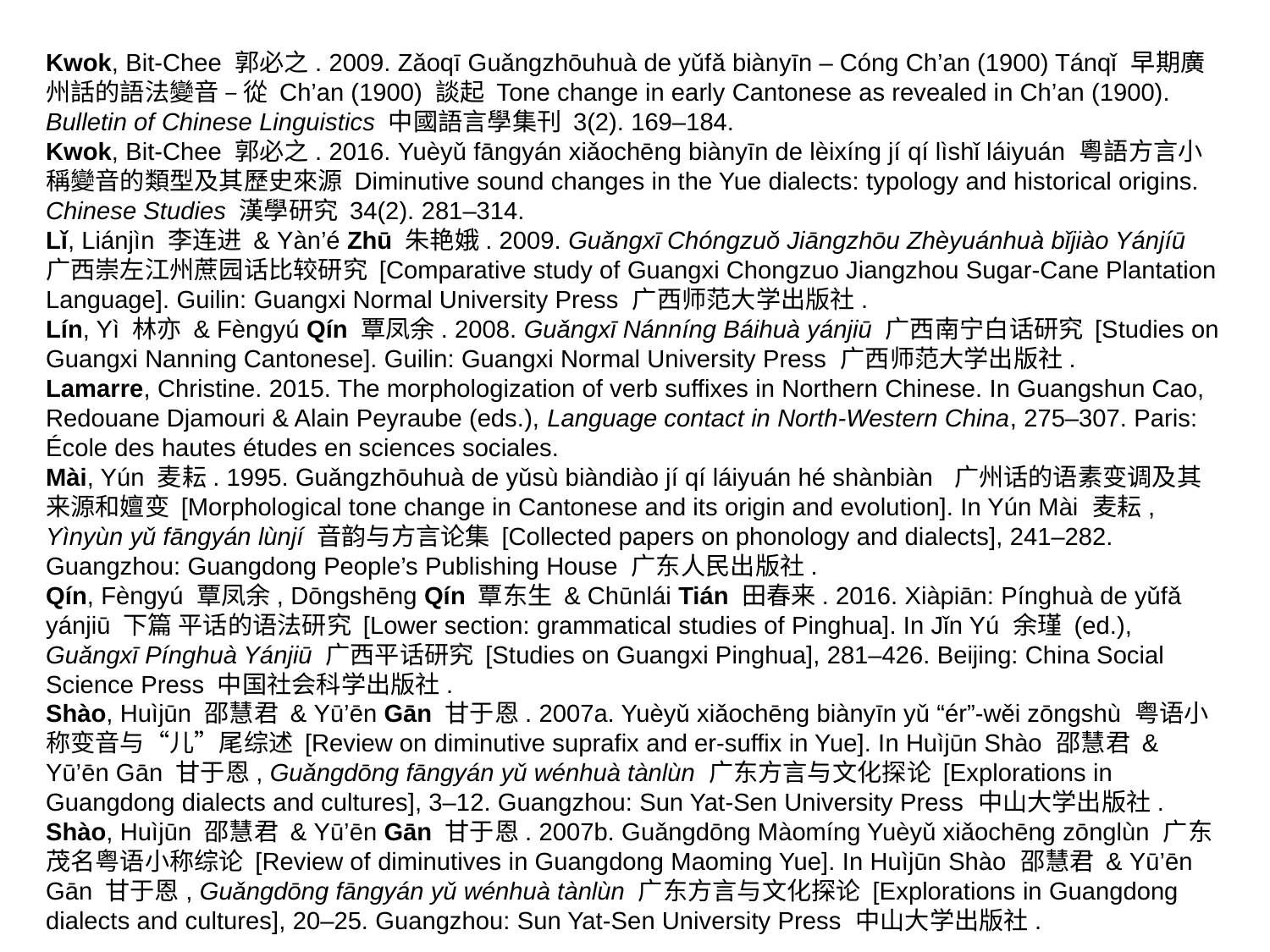

Kwok, Bit-Chee 郭必之. 2009. Zǎoqī Guǎngzhōuhuà de yǔfǎ biànyīn – Cóng Ch’an (1900) Tánqǐ 早期廣州話的語法變音 – 從 Ch’an (1900) 談起 Tone change in early Cantonese as revealed in Ch’an (1900). Bulletin of Chinese Linguistics 中國語言學集刊 3(2). 169–184.
Kwok, Bit-Chee 郭必之. 2016. Yuèyǔ fāngyán xiǎochēng biànyīn de lèixíng jí qí lìshǐ láiyuán 粵語方言小稱變音的類型及其歷史來源 Diminutive sound changes in the Yue dialects: typology and historical origins. Chinese Studies 漢學研究 34(2). 281–314.
Lǐ, Liánjìn 李连进 & Yàn’é Zhū 朱艳娥. 2009. Guǎngxī Chóngzuǒ Jiāngzhōu Zhèyuánhuà bǐjiào Yánjíū 广西崇左江州蔗园话比较研究 [Comparative study of Guangxi Chongzuo Jiangzhou Sugar-Cane Plantation Language]. Guilin: Guangxi Normal University Press 广西师范大学出版社.
Lín, Yì 林亦 & Fèngyú Qín 覃凤余. 2008. Guǎngxī Nánníng Báihuà yánjiū 广西南宁白话研究 [Studies on Guangxi Nanning Cantonese]. Guilin: Guangxi Normal University Press 广西师范大学出版社.
Lamarre, Christine. 2015. The morphologization of verb suffixes in Northern Chinese. In Guangshun Cao, Redouane Djamouri & Alain Peyraube (eds.), Language contact in North-Western China, 275–307. Paris: École des hautes études en sciences sociales.
Mài, Yún 麦耘. 1995. Guǎngzhōuhuà de yǔsù biàndiào jí qí láiyuán hé shànbiàn  广州话的语素变调及其来源和嬗变 [Morphological tone change in Cantonese and its origin and evolution]. In Yún Mài 麦耘, Yìnyùn yǔ fāngyán lùnjí 音韵与方言论集 [Collected papers on phonology and dialects], 241–282. Guangzhou: Guangdong People’s Publishing House 广东人民出版社.
Qín, Fèngyú 覃凤余, Dōngshēng Qín 覃东生 & Chūnlái Tián 田春来. 2016. Xiàpiān: Pínghuà de yǔfǎ yánjiū 下篇 平话的语法研究 [Lower section: grammatical studies of Pinghua]. In Jǐn Yú 余瑾 (ed.), Guǎngxī Pínghuà Yánjiū 广西平话研究 [Studies on Guangxi Pinghua], 281–426. Beijing: China Social Science Press 中国社会科学出版社.
Shào, Huìjūn 邵慧君 & Yū’ēn Gān 甘于恩. 2007a. Yuèyǔ xiǎochēng biànyīn yǔ “ér”-wěi zōngshù 粤语小称变音与“儿”尾综述 [Review on diminutive suprafix and er-suffix in Yue]. In Huìjūn Shào 邵慧君 & Yū’ēn Gān 甘于恩, Guǎngdōng fāngyán yǔ wénhuà tànlùn 广东方言与文化探论 [Explorations in Guangdong dialects and cultures], 3–12. Guangzhou: Sun Yat-Sen University Press 中山大学出版社.
Shào, Huìjūn 邵慧君 & Yū’ēn Gān 甘于恩. 2007b. Guǎngdōng Màomíng Yuèyǔ xiǎochēng zōnglùn 广东茂名粤语小称综论 [Review of diminutives in Guangdong Maoming Yue]. In Huìjūn Shào 邵慧君 & Yū’ēn Gān 甘于恩, Guǎngdōng fāngyán yǔ wénhuà tànlùn 广东方言与文化探论 [Explorations in Guangdong dialects and cultures], 20–25. Guangzhou: Sun Yat-Sen University Press 中山大学出版社.